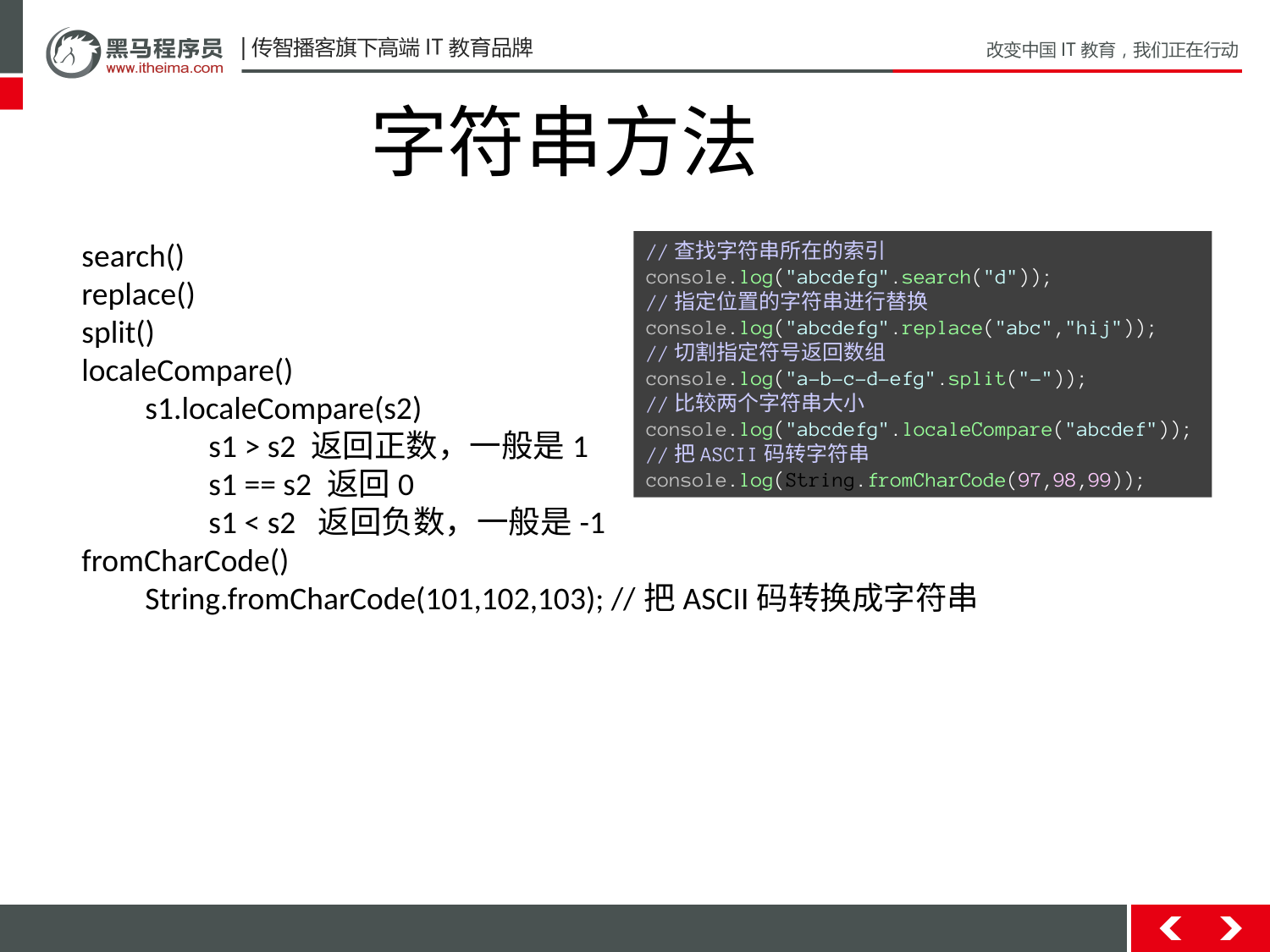

字符串方法
search()
replace()
split()
localeCompare()
s1.localeCompare(s2)
s1 > s2 返回正数，一般是1
s1 == s2 返回0
s1 < s2  返回负数，一般是-1
fromCharCode()
String.fromCharCode(101,102,103); //把ASCII码转换成字符串

//查找字符串所在的索引
console.log("abcdefg".search("d"));
//指定位置的字符串进行替换
console.log("abcdefg".replace("abc","hij"));
//切割指定符号返回数组
console.log("a-b-c-d-efg".split("-"));
//比较两个字符串大小
console.log("abcdefg".localeCompare("abcdef"));
//把ASCII码转字符串
console.log(String.fromCharCode(97,98,99));